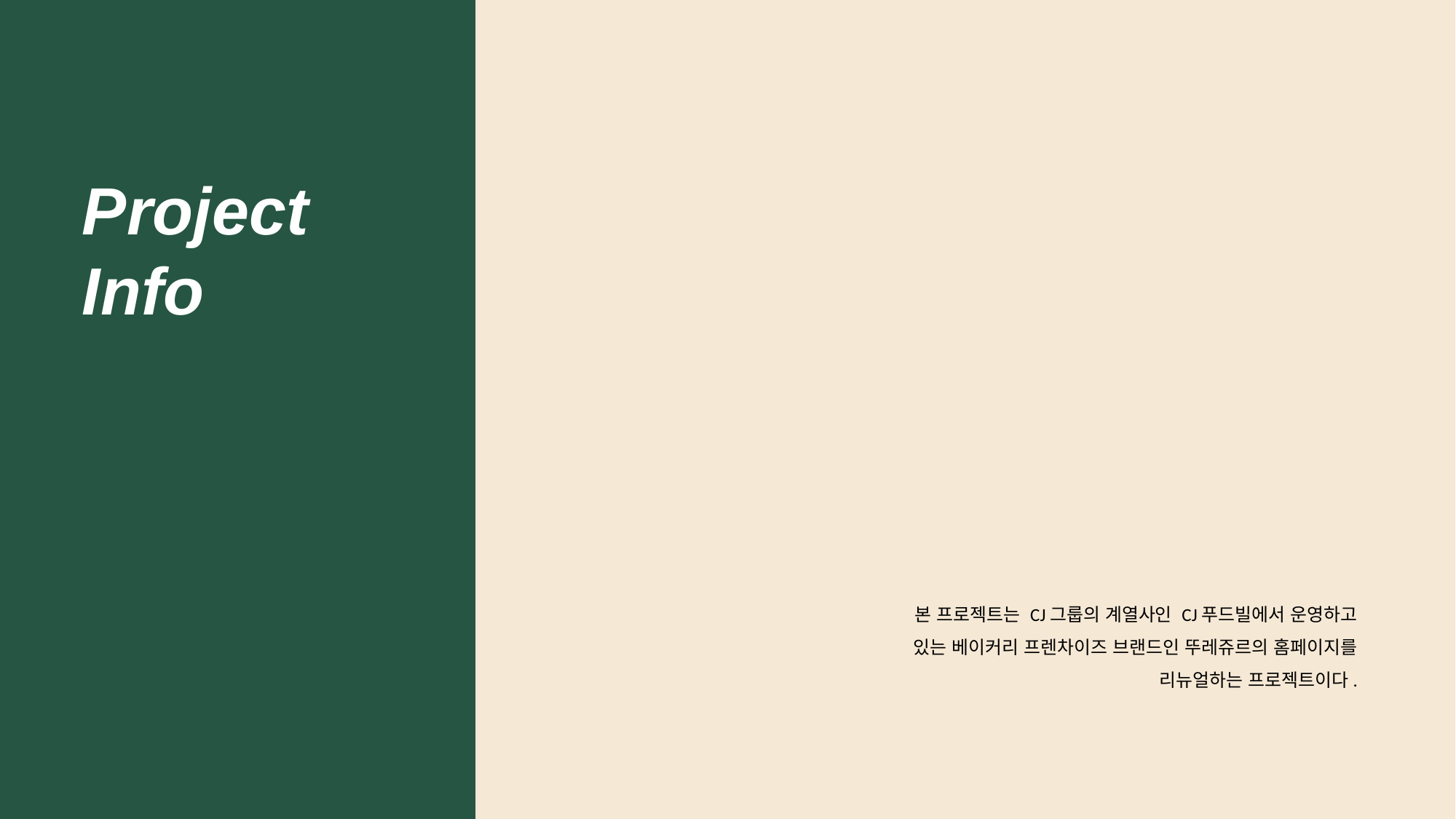

Project
Info
본 프로젝트는 CJ그룹의 계열사인 CJ푸드빌에서 운영하고 있는 베이커리 프렌차이즈 브랜드인 뚜레쥬르의 홈페이지를 리뉴얼하는 프로젝트이다.